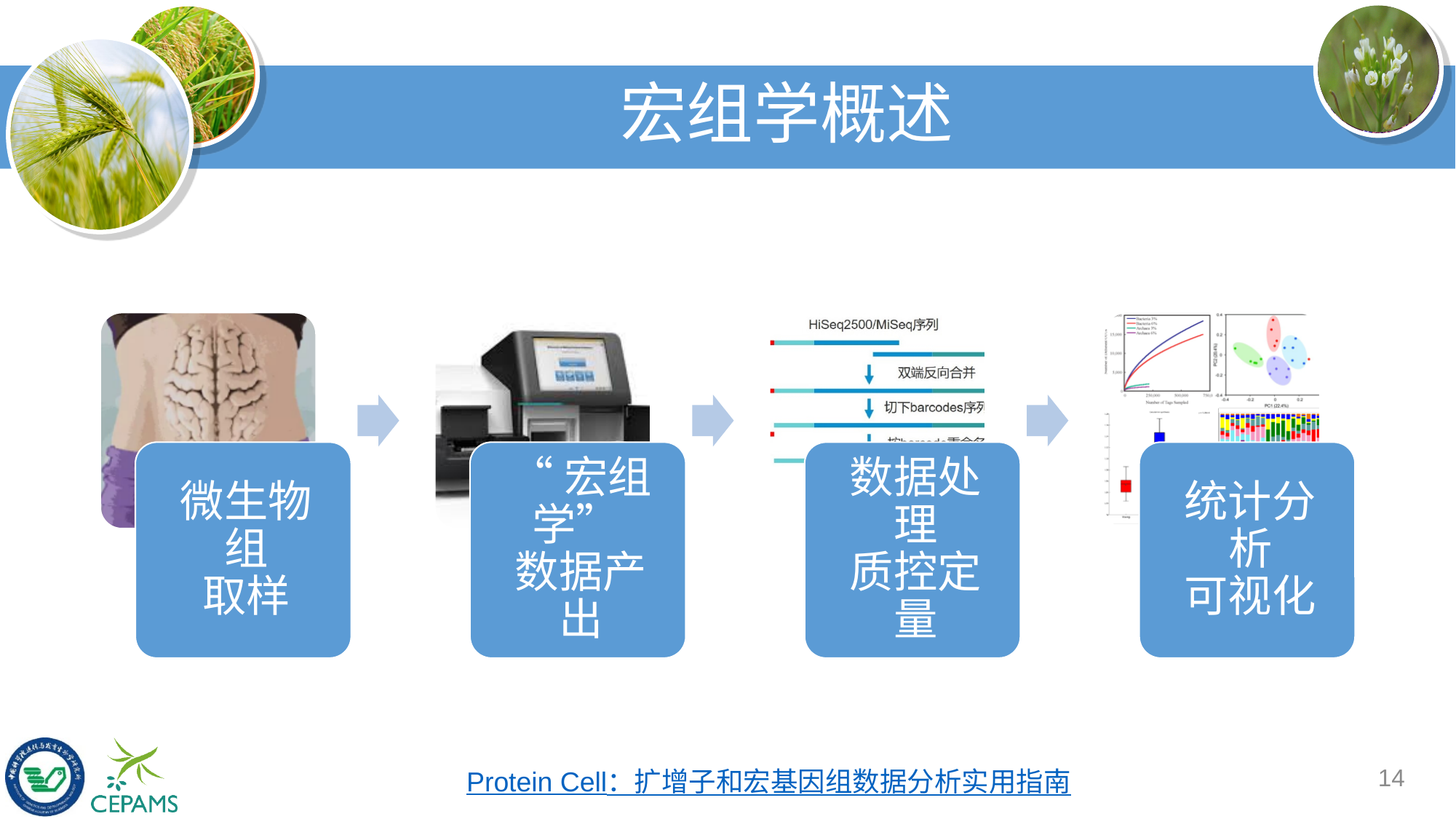

# 宏组学概述
微生物组
取样

“宏组学”
数据产出

数据处理
质控定量

统计分析
可视化
14
Protein Cell：扩增子和宏基因组数据分析实用指南